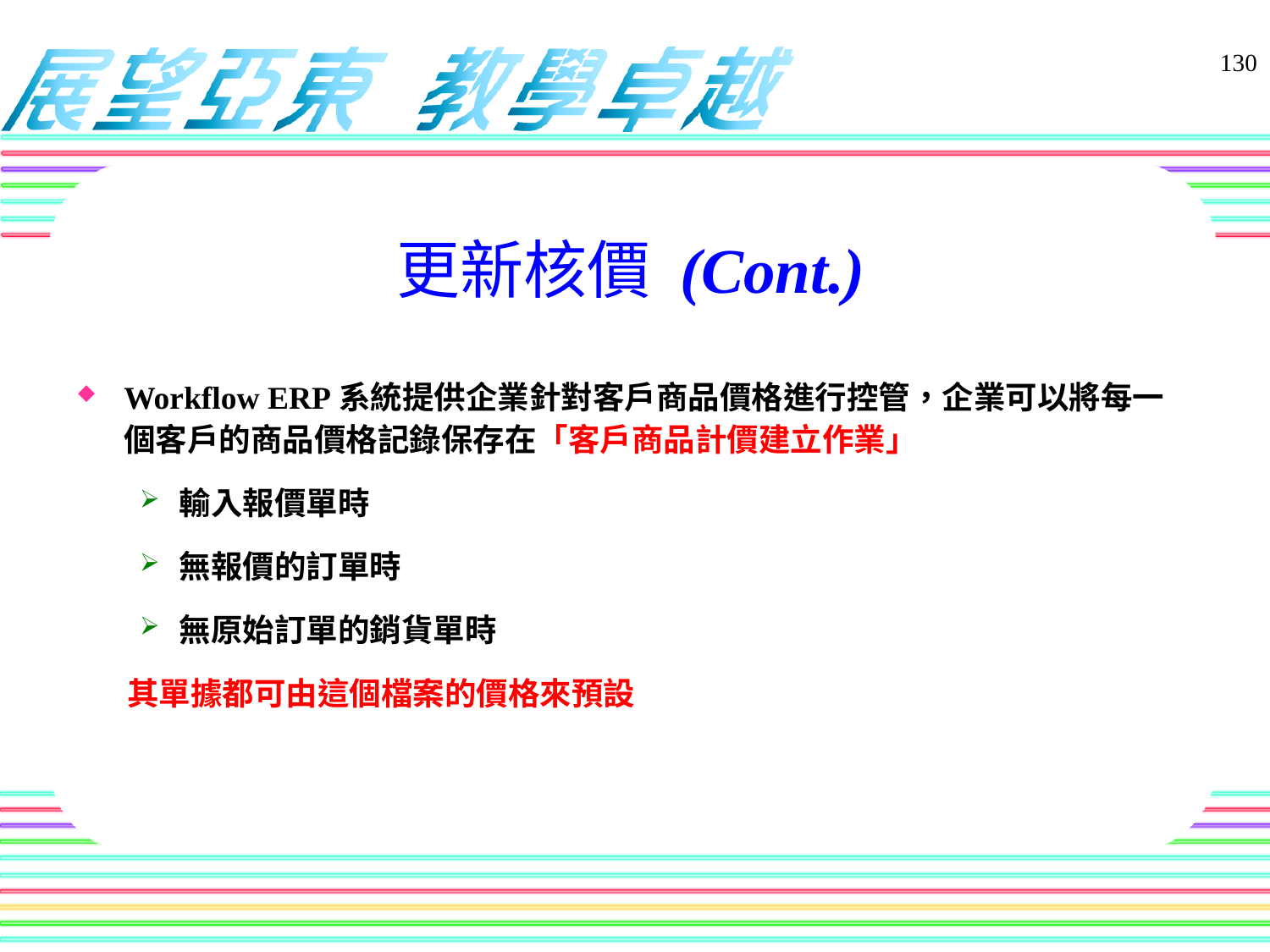

130
# 更新核價 (Cont.)
Workflow ERP系統提供企業針對客戶商品價格進行控管，企業可以將每一個客戶的商品價格記錄保存在「客戶商品計價建立作業」
輸入報價單時
無報價的訂單時
無原始訂單的銷貨單時
      其單據都可由這個檔案的價格來預設